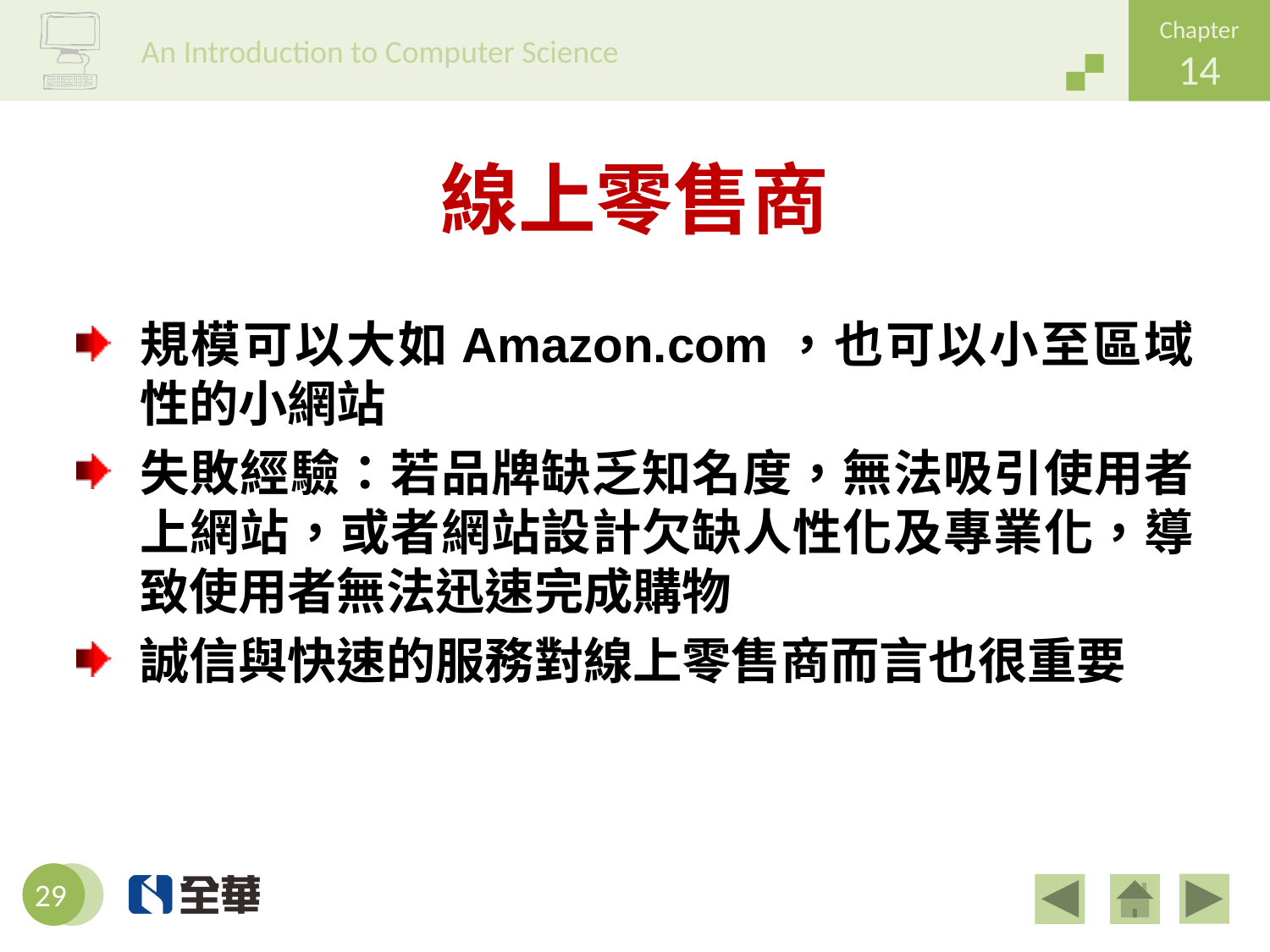

# 線上零售商
規模可以大如Amazon.com，也可以小至區域性的小網站
失敗經驗：若品牌缺乏知名度，無法吸引使用者上網站，或者網站設計欠缺人性化及專業化，導致使用者無法迅速完成購物
誠信與快速的服務對線上零售商而言也很重要